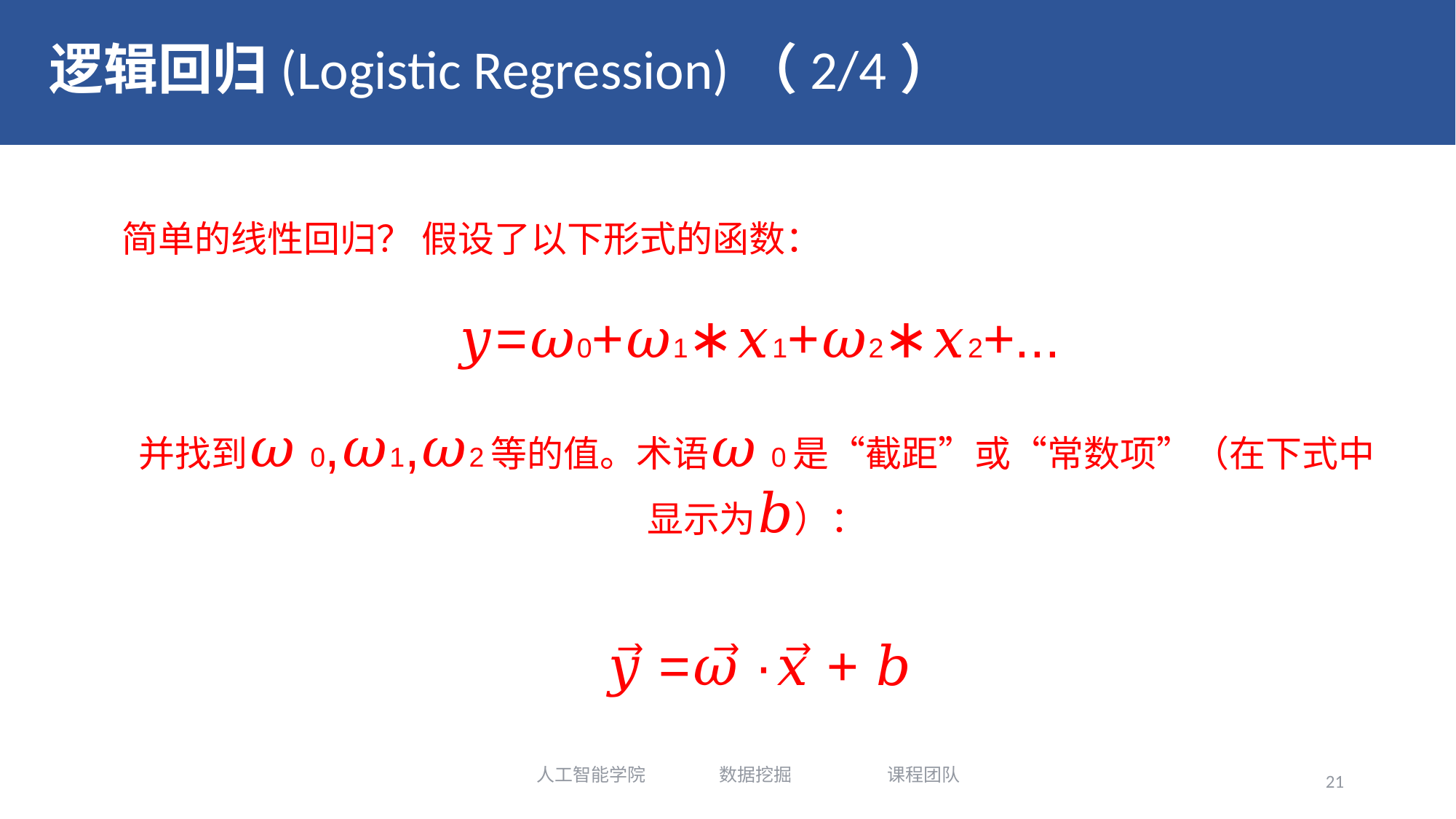

# 逻辑回归(Logistic Regression)（2/4）
简单的线性回归？ 假设了以下形式的函数：
𝑦=𝜔0+𝜔1∗𝑥1+𝜔2∗𝑥2+...
并找到𝜔0,𝜔1,𝜔2等的值。术语𝜔0是“截距”或“常数项”（在下式中显示为𝑏）：
𝑦⃗ =𝜔⃗ ·𝑥⃗ + 𝑏
人工智能学院             数据挖掘                 课程团队
21